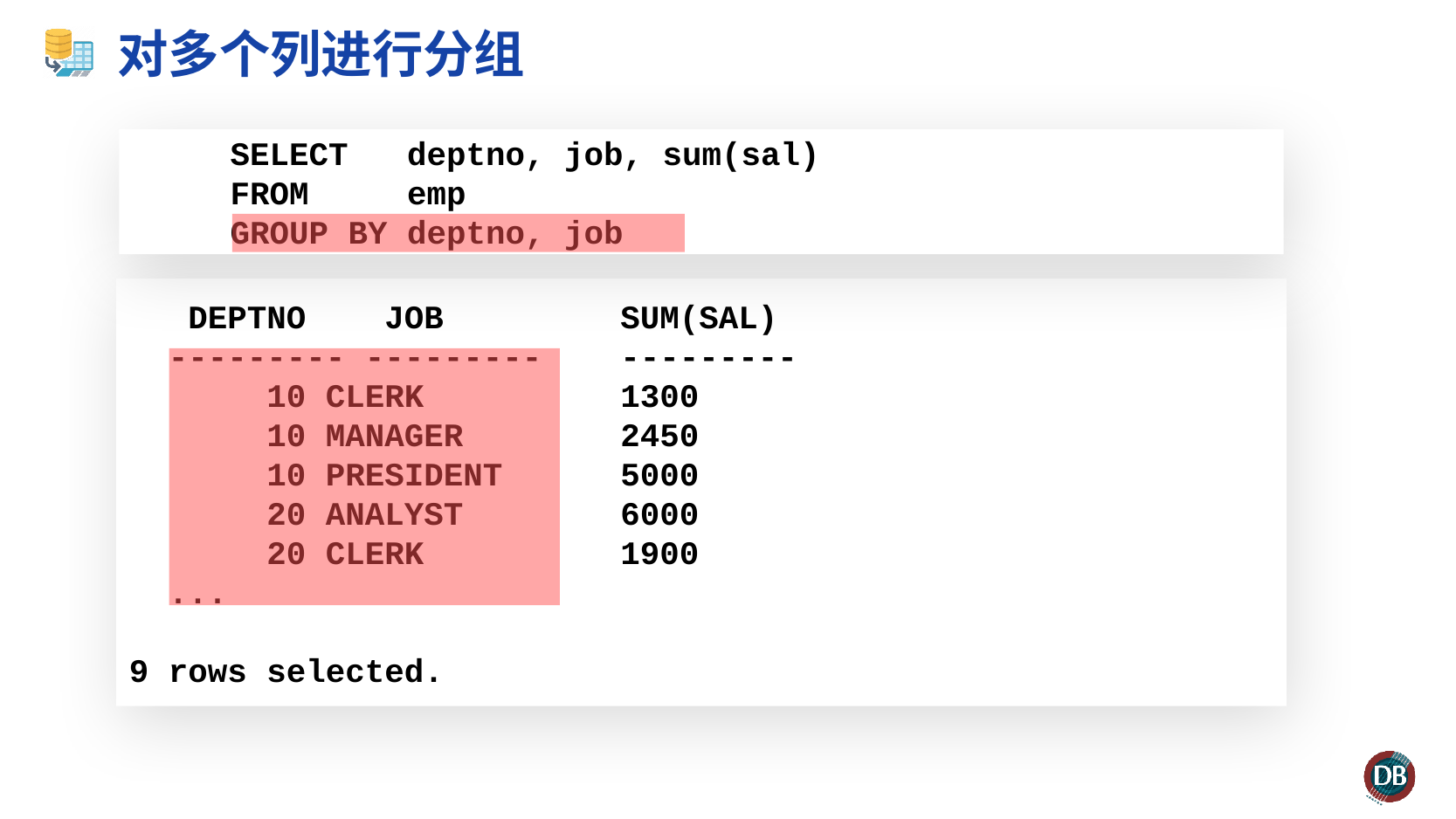

# 对多个列进行分组

     SELECT   deptno, job, sum(sal)
     FROM     emp
     GROUP BY deptno, job

   DEPTNO    JOB         SUM(SAL)
  --------- ---------    ---------
       10 CLERK          1300
       10 MANAGER        2450
       10 PRESIDENT      5000
       20 ANALYST        6000
       20 CLERK          1900
  ...

9 rows selected.